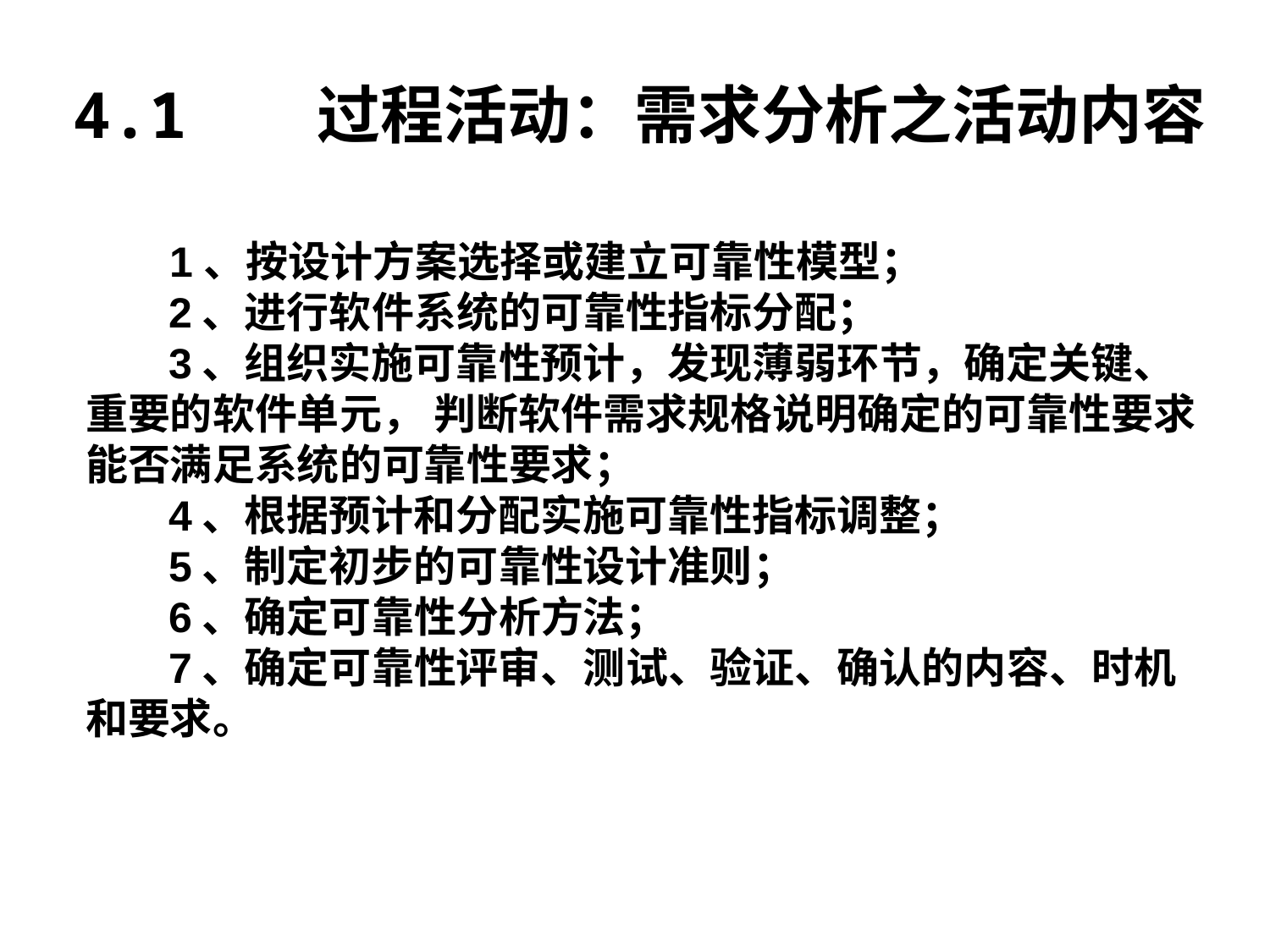

4.1   过程活动：需求分析之活动内容
     1、按设计方案选择或建立可靠性模型；
    2、进行软件系统的可靠性指标分配；
    3、组织实施可靠性预计，发现薄弱环节，确定关键、重要的软件单元， 判断软件需求规格说明确定的可靠性要求能否满足系统的可靠性要求；
    4、根据预计和分配实施可靠性指标调整；
    5、制定初步的可靠性设计准则；
    6、确定可靠性分析方法；
    7、确定可靠性评审、测试、验证、确认的内容、时机和要求。